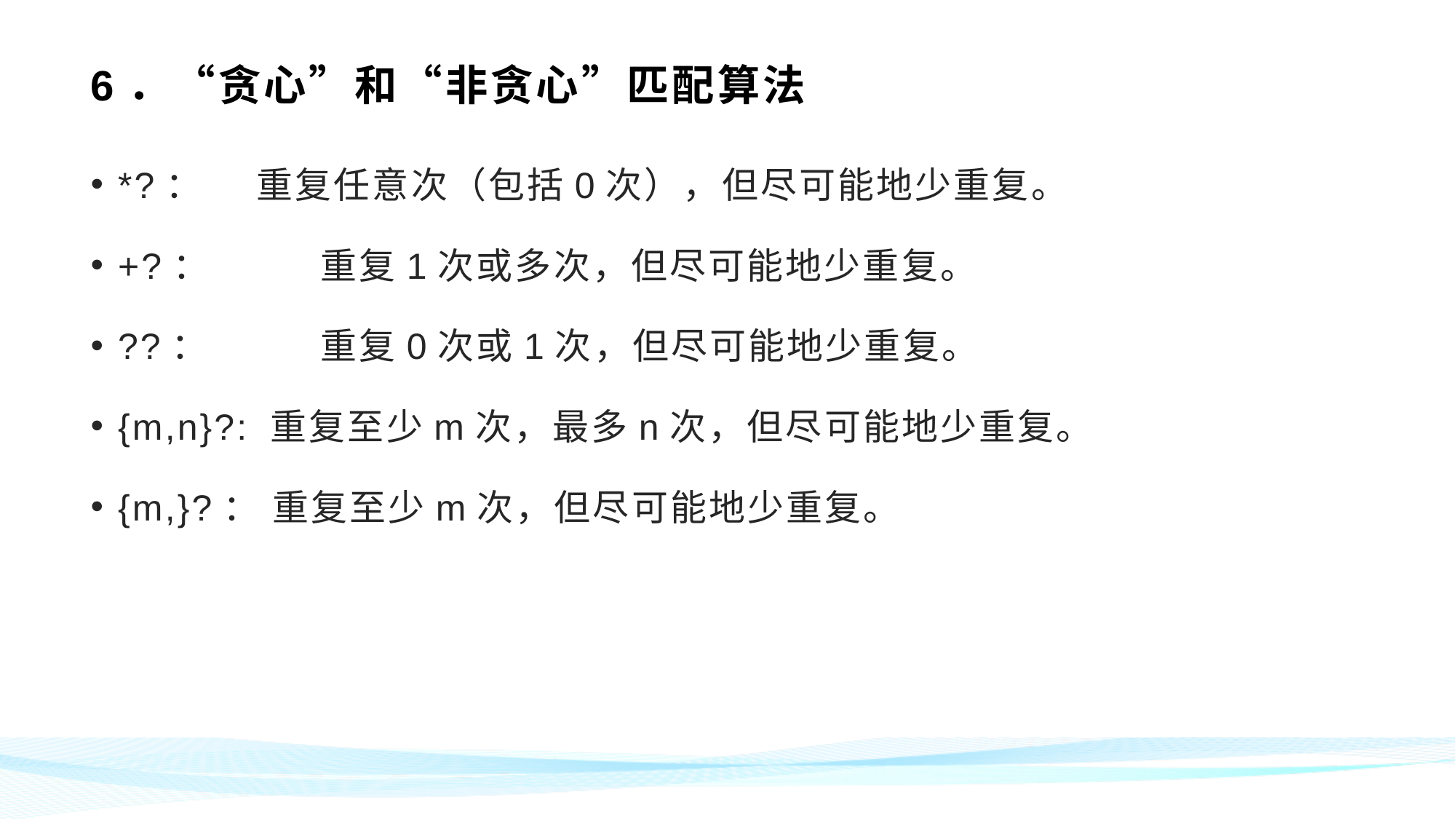

# 6．“贪心”和“非贪心”匹配算法
*?：     重复任意次（包括0次），但尽可能地少重复。
+?：	 重复1次或多次，但尽可能地少重复。
??：	 重复0次或1次，但尽可能地少重复。
{m,n}?: 重复至少m次，最多n次，但尽可能地少重复。
{m,}?： 重复至少m次，但尽可能地少重复。